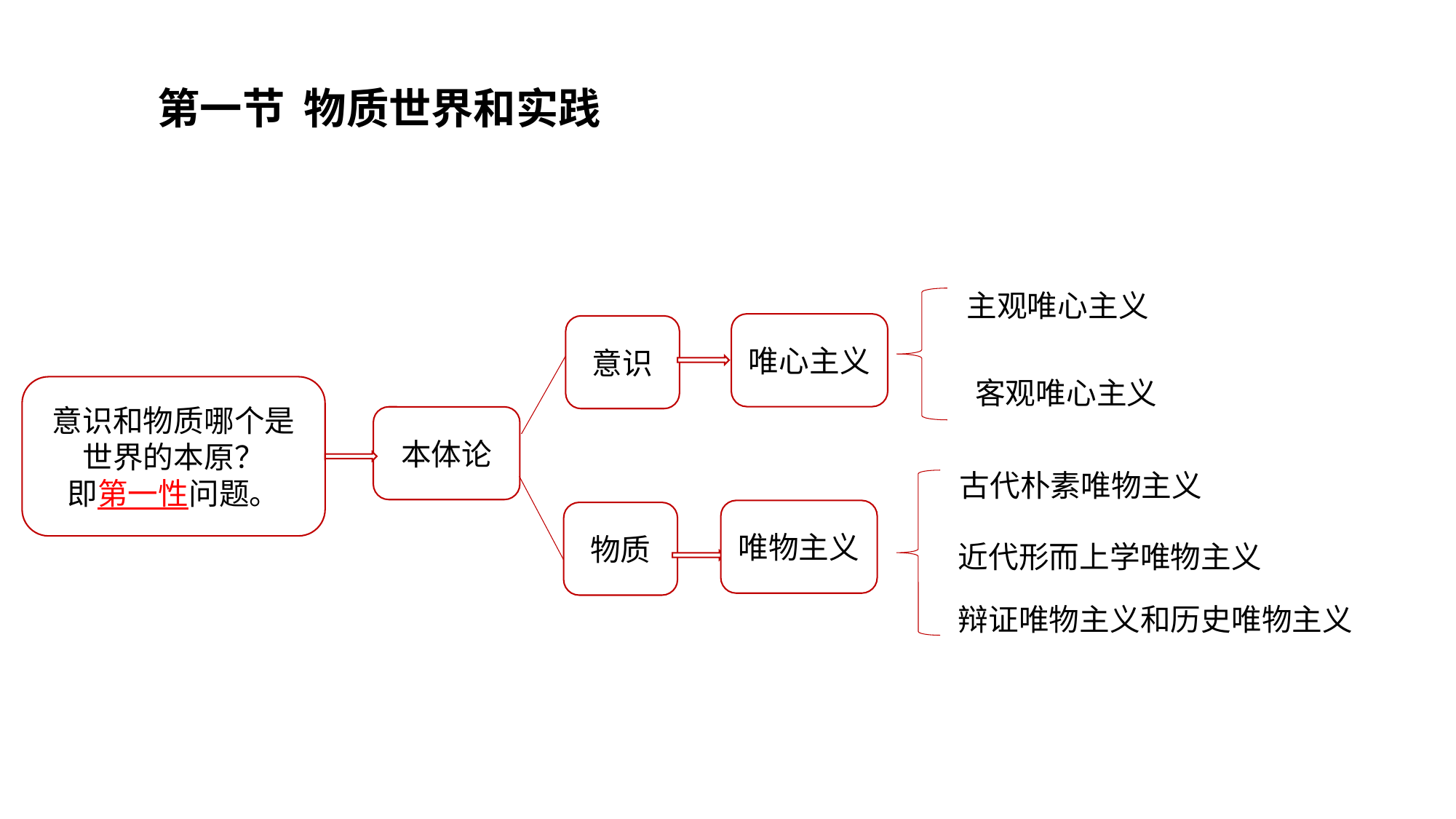

第一节  物质世界和实践
主观唯心主义

唯心主义
意识

客观唯心主义
意识和物质哪个是世界的本原？
即第一性问题。
本体论

古代朴素唯物主义

唯物主义
物质
近代形而上学唯物主义

辩证唯物主义和历史唯物主义